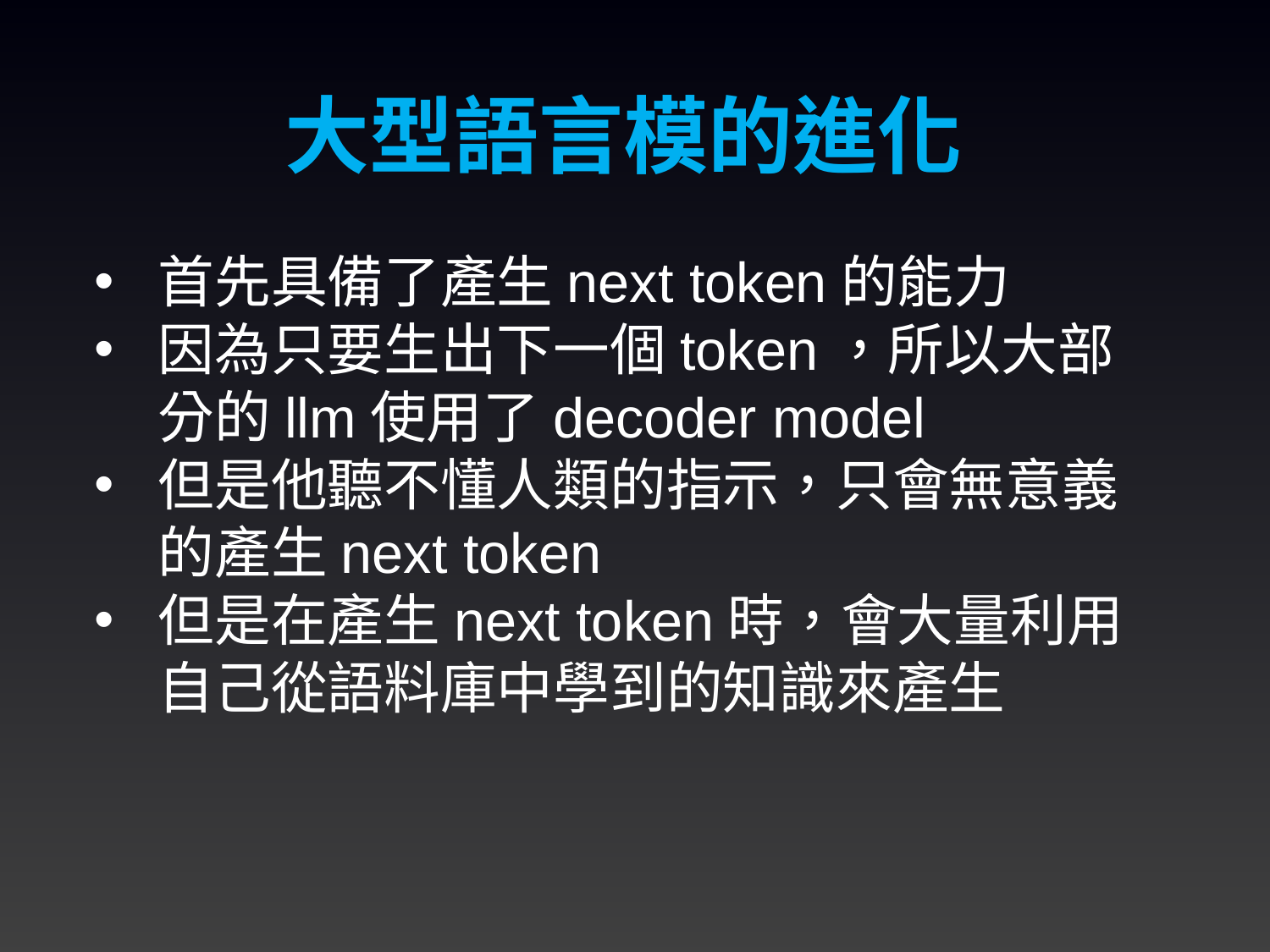

大型語言模的進化
首先具備了產生next token的能力
因為只要生出下一個token，所以大部分的llm使用了decoder model
但是他聽不懂人類的指示，只會無意義的產生next token
但是在產生next token時，會大量利用自己從語料庫中學到的知識來產生
11/30/2023
25